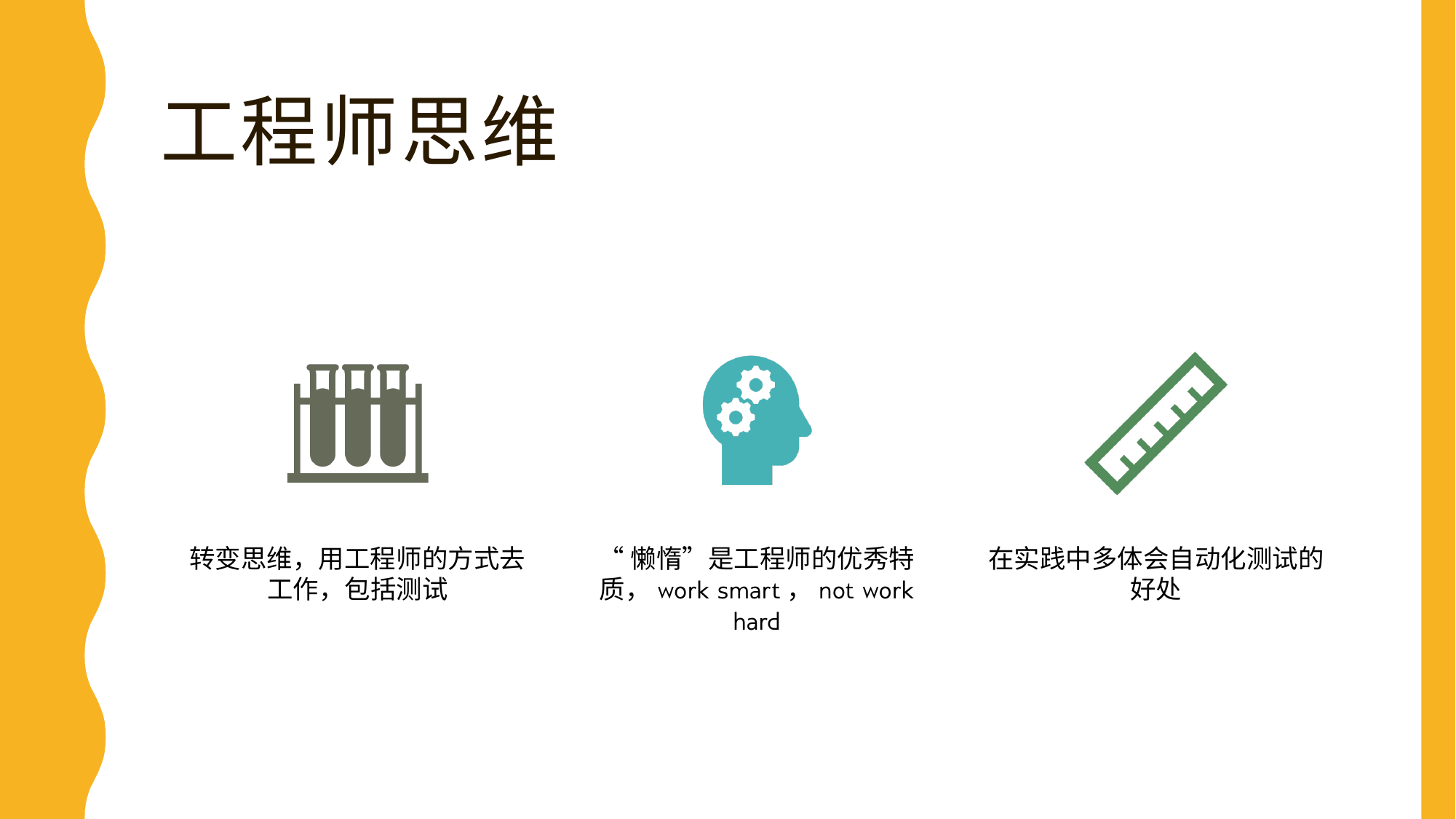

# 工程师思维
转变思维，用工程师的方式去工作，包括测试
“懒惰”是工程师的优秀特质，work smart，not work hard
在实践中多体会自动化测试的好处